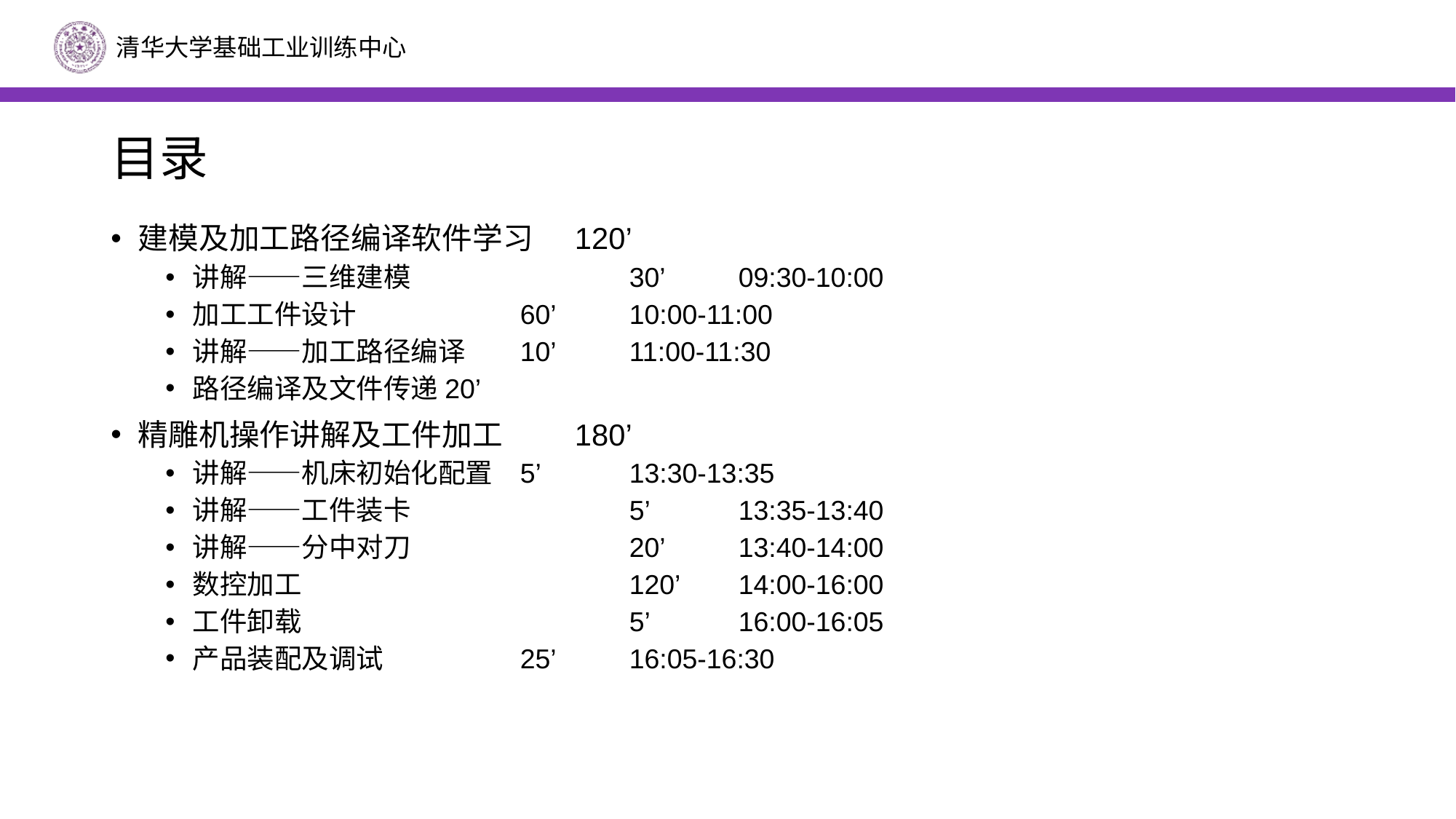

# 目录
建模及加工路径编译软件学习	120’
讲解——三维建模		30’	09:30-10:00
加工工件设计		60’	10:00-11:00
讲解——加工路径编译	10’	11:00-11:30
路径编译及文件传递20’
精雕机操作讲解及工件加工	180’
讲解——机床初始化配置	5’	13:30-13:35
讲解——工件装卡		5’	13:35-13:40
讲解——分中对刀		20’	13:40-14:00
数控加工			120’	14:00-16:00
工件卸载			5’	16:00-16:05
产品装配及调试		25’	16:05-16:30